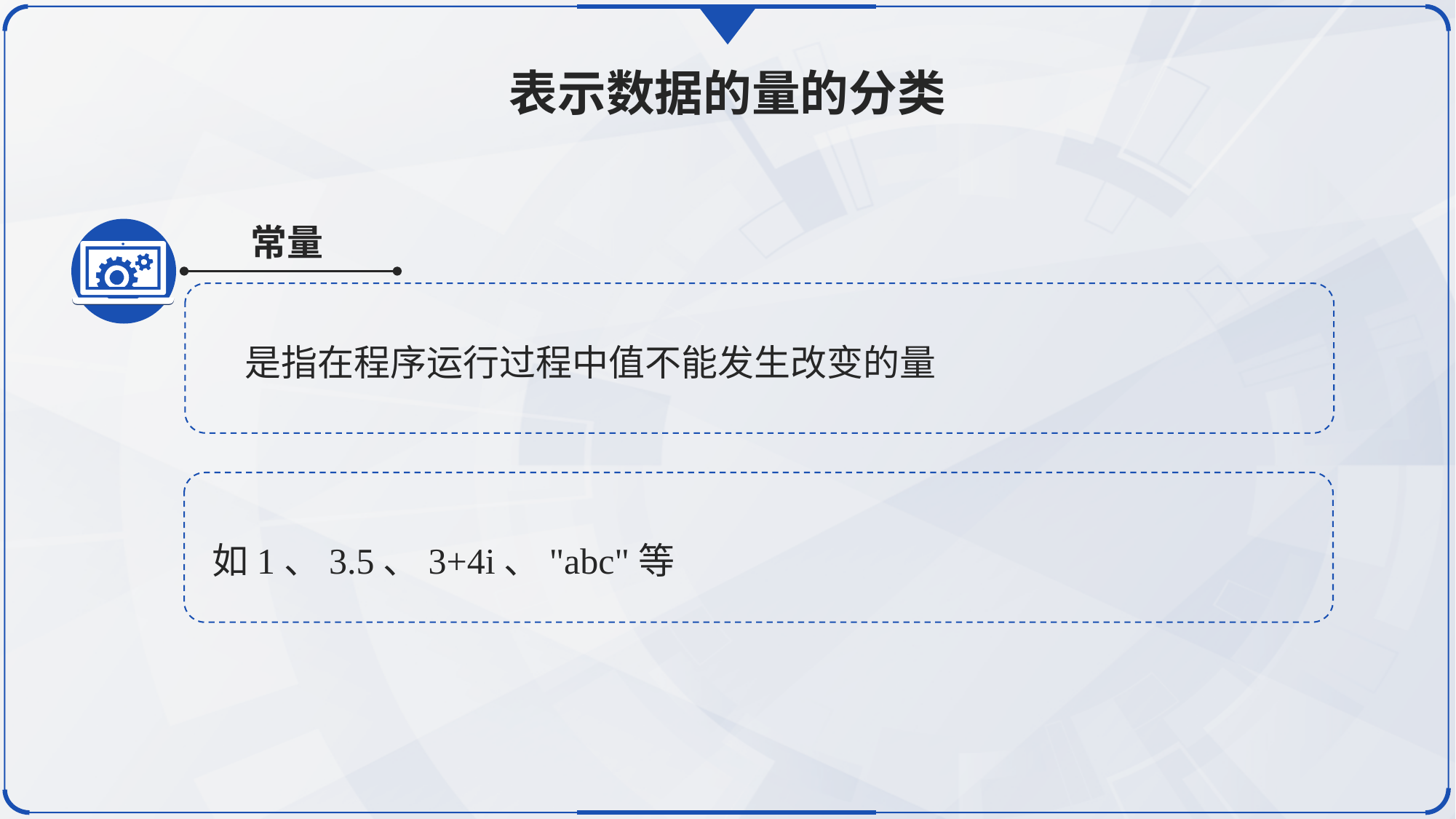

表示数据的量的分类
常量

是指在程序运行过程中值不能发生改变的量

如1、3.5、3+4i、"abc"等